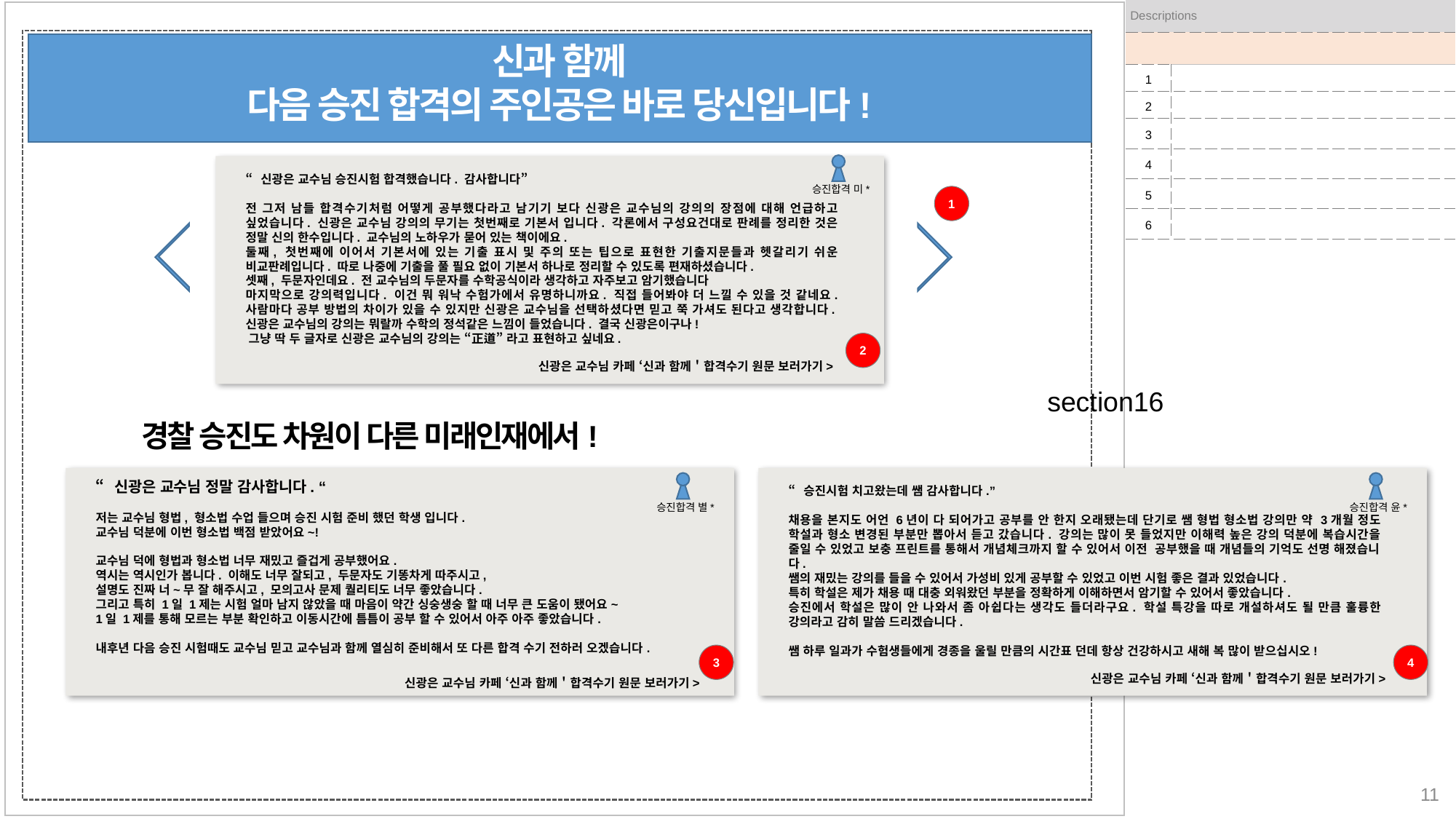

| Descriptions |  |
| --- | --- |
|  |  |
| 1 |  |
| 2 |  |
| 3 |  |
| 4 |  |
| 5 |  |
| 6 |  |

신과 함께
다음 승진 합격의 주인공은 바로 당신입니다!

“신광은 교수님 승진시험 합격했습니다. 감사합니다”

전 그저 남들 합격수기처럼 어떻게 공부했다라고 남기기 보다 신광은 교수님의 강의의 장점에 대해 언급하고 싶었습니다. 신광은 교수님 강의의 무기는 첫번째로 기본서 입니다. 각론에서 구성요건대로 판례를 정리한 것은 정말 신의 한수입니다. 교수님의 노하우가 묻어 있는 책이에요.
둘째, 첫번째에 이어서 기본서에 있는 기출 표시 및 주의 또는 팁으로 표현한 기출지문들과 헷갈리기 쉬운 비교판례입니다. 따로 나중에 기출을 풀 필요 없이 기본서 하나로 정리할 수 있도록 편재하셨습니다.
셋째, 두문자인데요. 전 교수님의 두문자를 수학공식이라 생각하고 자주보고 암기했습니다
마지막으로 강의력입니다. 이건 뭐 워낙 수험가에서 유명하니까요. 직접 들어봐야 더 느낄 수 있을 것 같네요. 사람마다 공부 방법의 차이가 있을 수 있지만 신광은 교수님을 선택하셨다면 믿고 쭉 가셔도 된다고 생각합니다.신광은 교수님의 강의는 뭐랄까 수학의 정석같은 느낌이 들었습니다. 결국 신광은이구나!
​그냥 딱 두 글자로 신광은 교수님의 강의는 “正道” 라고 표현하고 싶네요.
​
승진합격 미*
1

2
신광은 교수님 카페 ‘신과 함께＇합격수기 원문 보러가기>
section16
경찰 승진도 차원이 다른 미래인재에서!

“신광은 교수님 정말 감사합니다. “

저는 교수님 형법, 형소법 수업 들으며 승진 시험 준비 했던 학생 입니다.
교수님 덕분에 이번 형소법 백점 받았어요~!

교수님 덕에 형법과 형소법 너무 재밌고 즐겁게 공부했어요.
역시는 역시인가 봅니다. 이해도 너무 잘되고, 두문자도 기똥차게 따주시고,
설명도 진짜 너~무 잘 해주시고, 모의고사 문제 퀄리티도 너무 좋았습니다.
그리고 특히 1일 1제는 시험 얼마 남지 않았을 때 마음이 약간 싱숭생숭 할 때 너무 큰 도움이 됐어요~
1일 1제를 통해 모르는 부분 확인하고 이동시간에 틈틈이 공부 할 수 있어서 아주 아주 좋았습니다.
​
내후년 다음 승진 시험때도 교수님 믿고 교수님과 함께 열심히 준비해서 또 다른 합격 수기 전하러 오겠습니다.

“승진시험 치고왔는데 쌤 감사합니다.”

채용을 본지도 어언 6년이 다 되어가고 공부를 안 한지 오래됐는데 단기로 쌤 형법 형소법 강의만 약 3개월 정도 학설과 형소 변경된 부분만 뽑아서 듣고 갔습니다. 강의는 많이 못 들었지만 이해력 높은 강의 덕분에 복습시간을 줄일 수 있었고 보충 프린트를 통해서 개념체크까지 할 수 있어서 이전  공부했을 때 개념들의 기억도 선명 해졌습니다.
쌤의 재밌는 강의를 들을 수 있어서 가성비 있게 공부할 수 있었고 이번 시험 좋은 결과 있었습니다.
특히 학설은 제가 채용 때 대충 외워왔던 부분을 정확하게 이해하면서 암기할 수 있어서 좋았습니다.
승진에서 학설은 많이 안 나와서 좀 아쉽다는 생각도 들더라구요. 학설 특강을 따로 개설하셔도 될 만큼 훌륭한 강의라고 감히 말씀 드리겠습니다.
​
쌤 하루 일과가 수험생들에게 경종을 울릴 만큼의 시간표 던데 항상 건강하시고 새해 복 많이 받으십시오!
승진합격 별*
승진합격 윤*
3
4
신광은 교수님 카페 ‘신과 함께＇합격수기 원문 보러가기>
신광은 교수님 카페 ‘신과 함께＇합격수기 원문 보러가기>
11